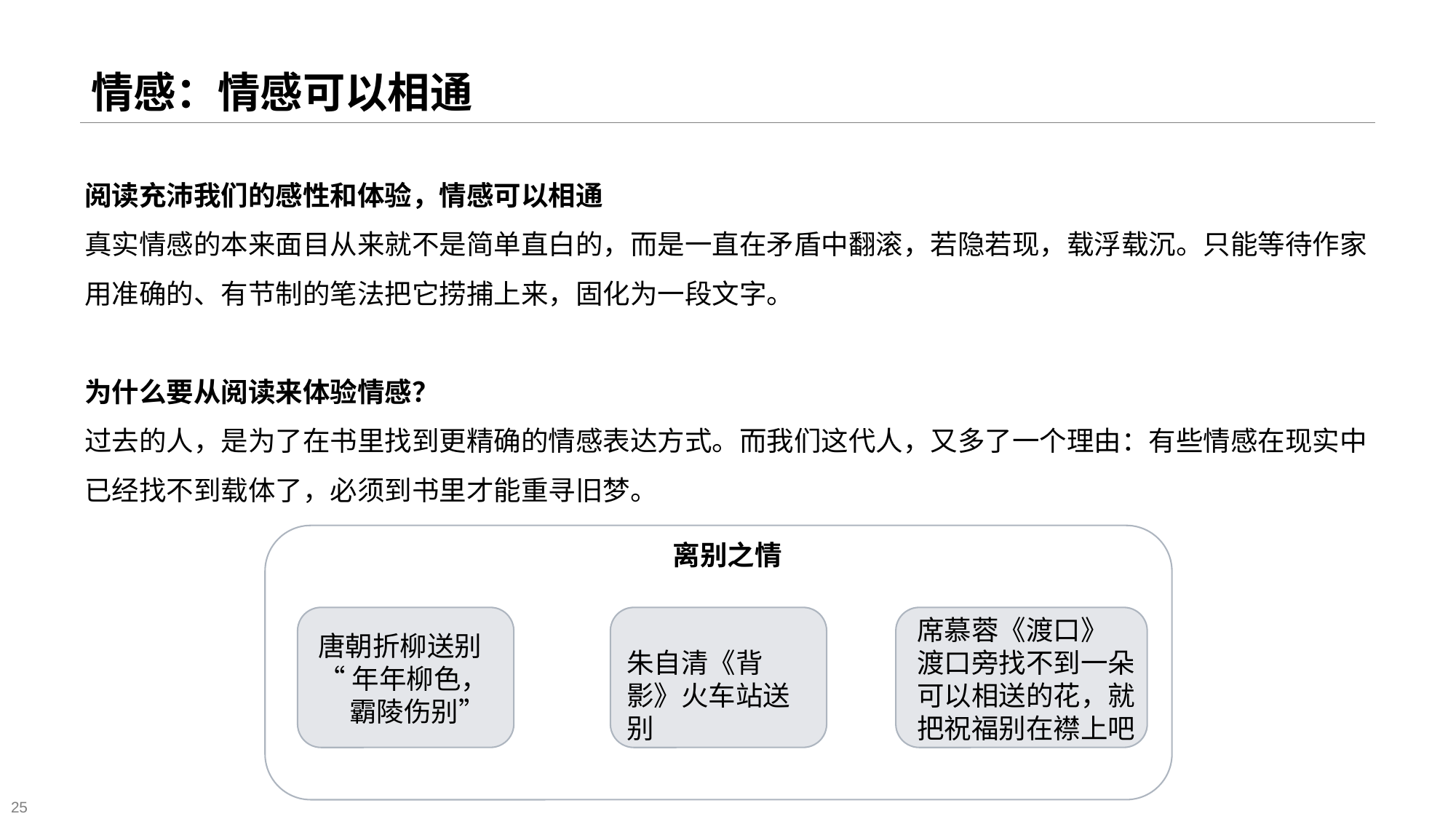

# 情感：情感可以相通
阅读充沛我们的感性和体验，情感可以相通
真实情感的本来面目从来就不是简单直白的，而是一直在矛盾中翻滚，若隐若现，载浮载沉。只能等待作家用准确的、有节制的笔法把它捞捕上来，固化为一段文字。

为什么要从阅读来体验情感？
过去的人，是为了在书里找到更精确的情感表达方式。而我们这代人，又多了一个理由：有些情感在现实中已经找不到载体了，必须到书里才能重寻旧梦。

离别之情

席慕蓉《渡口》
渡口旁找不到一朵可以相送的花，就把祝福别在襟上吧
唐朝折柳送别
“年年柳色，
    霸陵伤别”
朱自清《背影》火车站送别